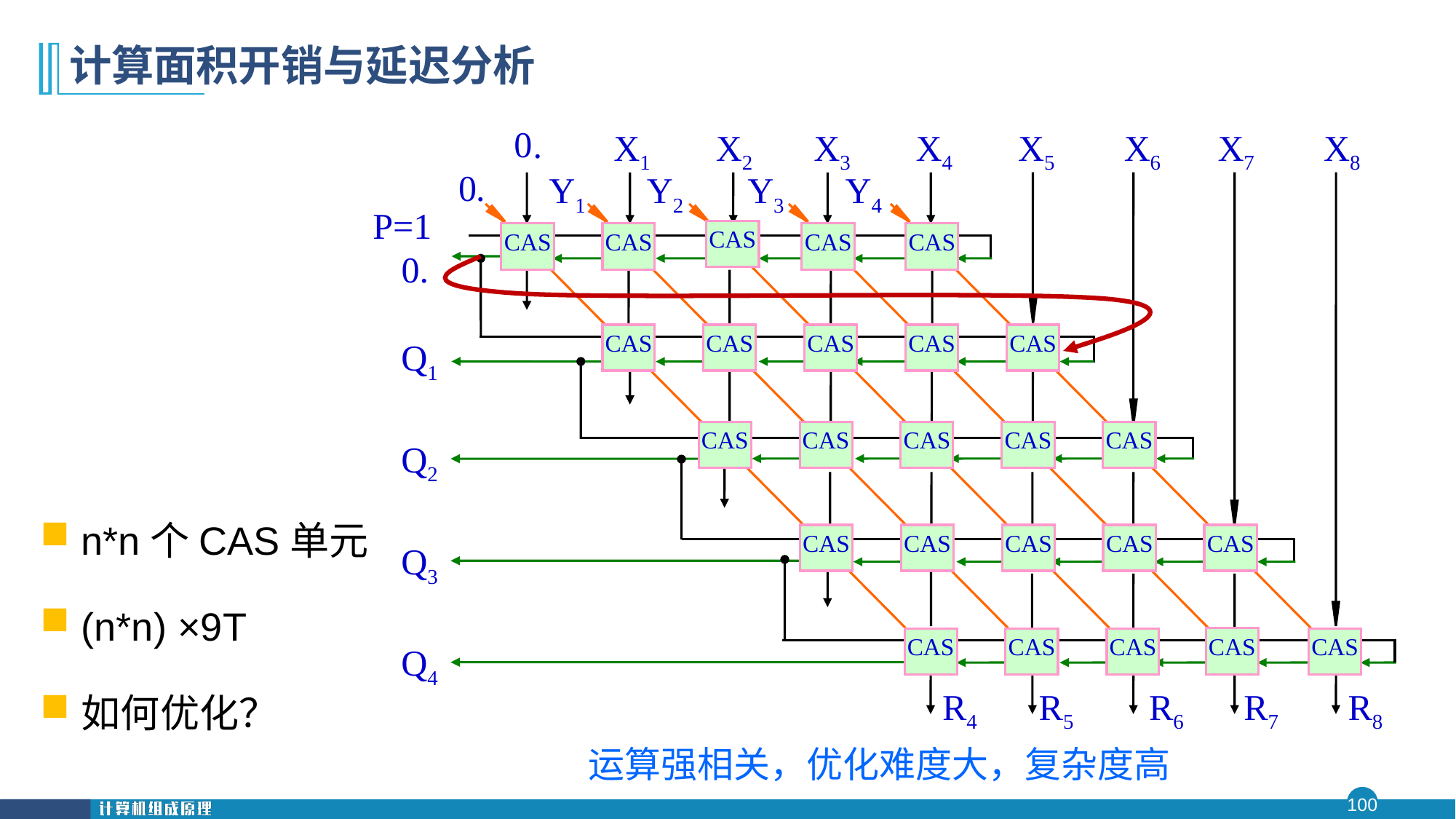

# 计算面积开销与延迟分析
0
X1
X2
X3
X4
X5
X6
X7
X8
.

Y1
Y2
Y3
Y4
.
0

P=1

CAS
CAS
CAS
CAS
CAS

0.

CAS
CAS
CAS
CAS
CAS

Q1

CAS
CAS
CAS
CAS
CAS

Q2

n*n个CAS单元
(n*n) ×9T
如何优化？

CAS
CAS
CAS
CAS
CAS

Q3

CAS
CAS
CAS
CAS
CAS

Q4

R4
R5
R6
R7
R8
运算强相关，优化难度大，复杂度高